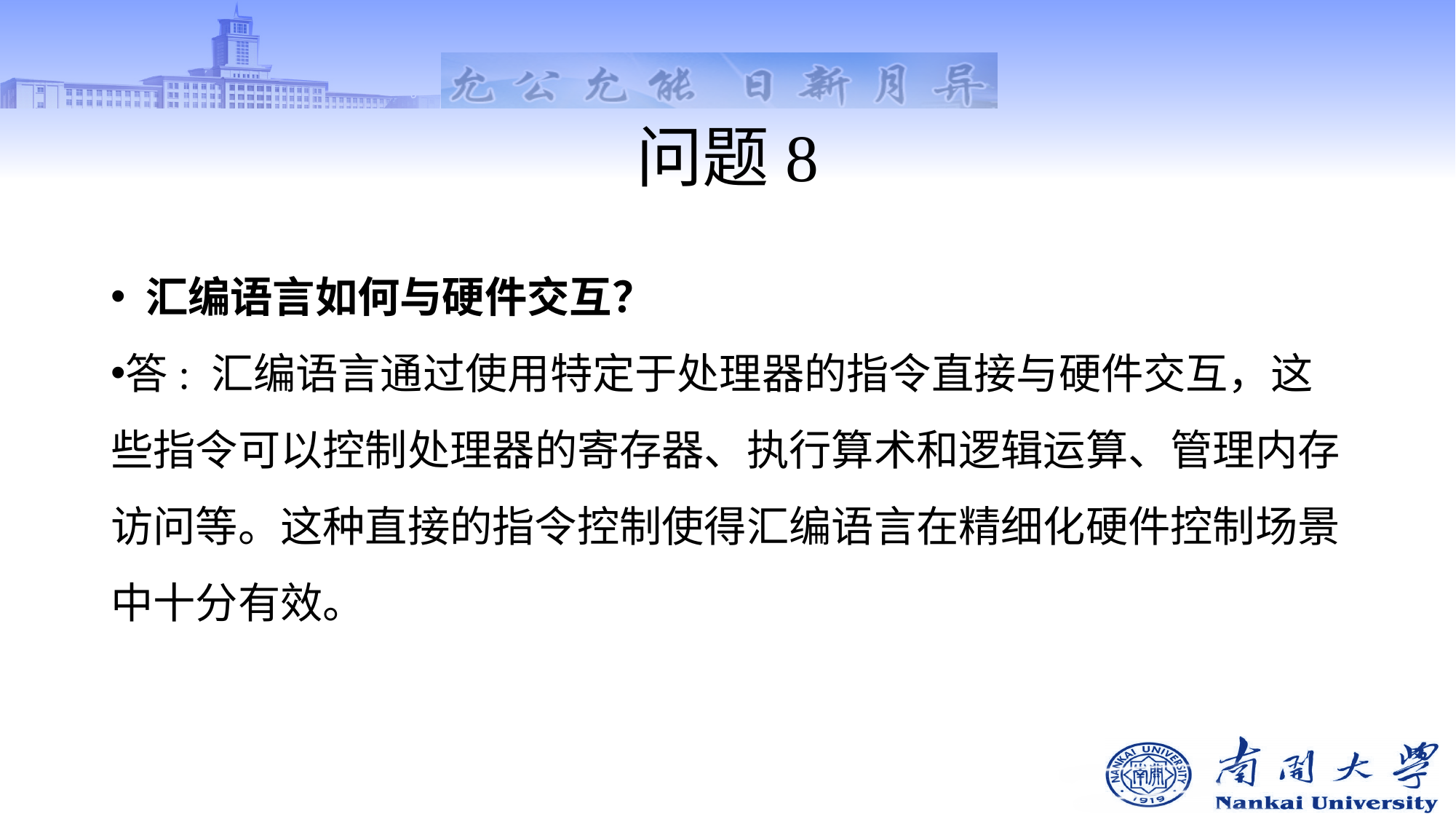

# 问题8
 汇编语言如何与硬件交互？
答: 汇编语言通过使用特定于处理器的指令直接与硬件交互，这些指令可以控制处理器的寄存器、执行算术和逻辑运算、管理内存访问等。这种直接的指令控制使得汇编语言在精细化硬件控制场景中十分有效。